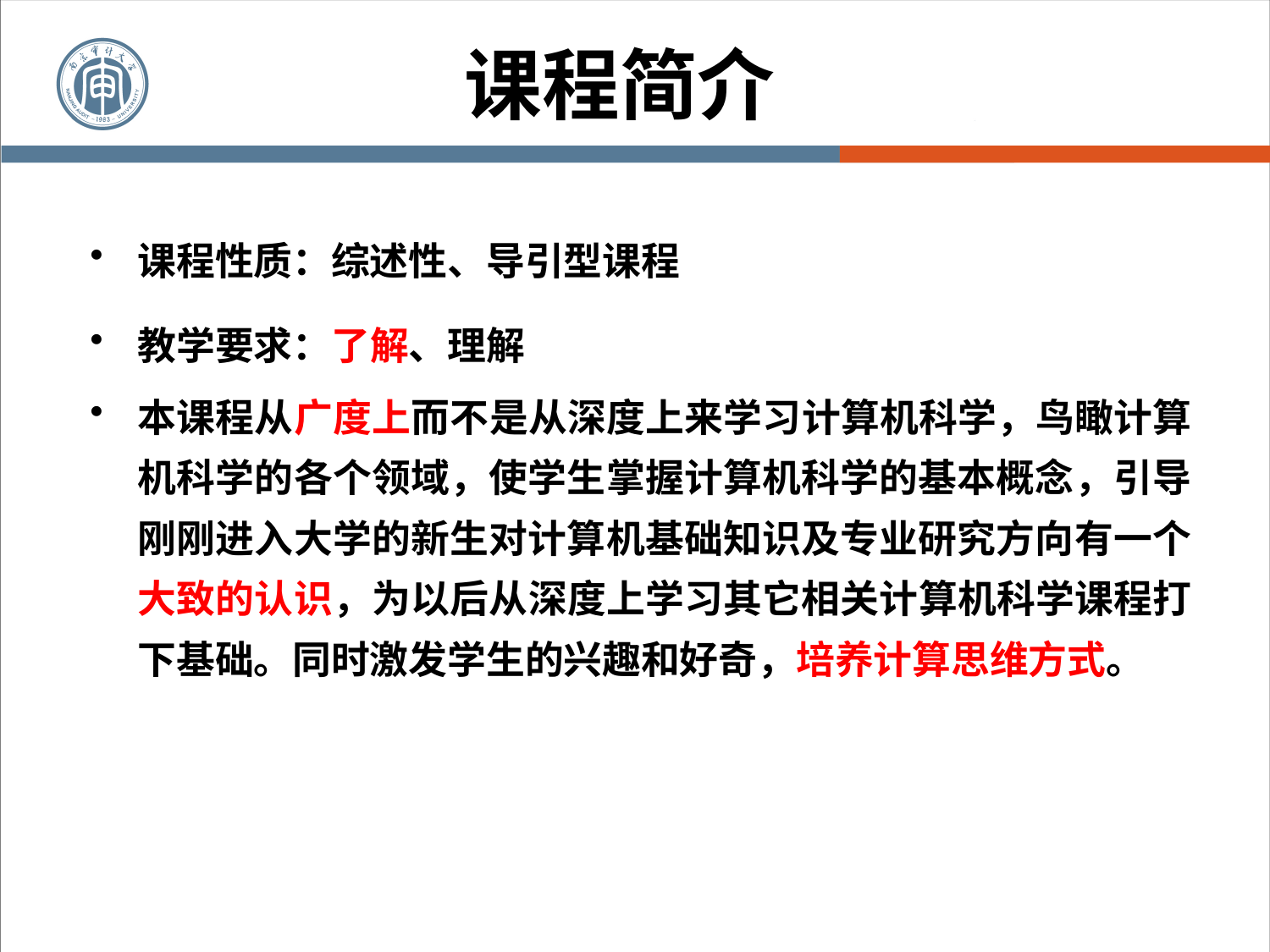

# 课程简介
课程性质：综述性、导引型课程
教学要求：了解、理解
本课程从广度上而不是从深度上来学习计算机科学，鸟瞰计算机科学的各个领域，使学生掌握计算机科学的基本概念，引导刚刚进入大学的新生对计算机基础知识及专业研究方向有一个大致的认识，为以后从深度上学习其它相关计算机科学课程打下基础。同时激发学生的兴趣和好奇，培养计算思维方式。